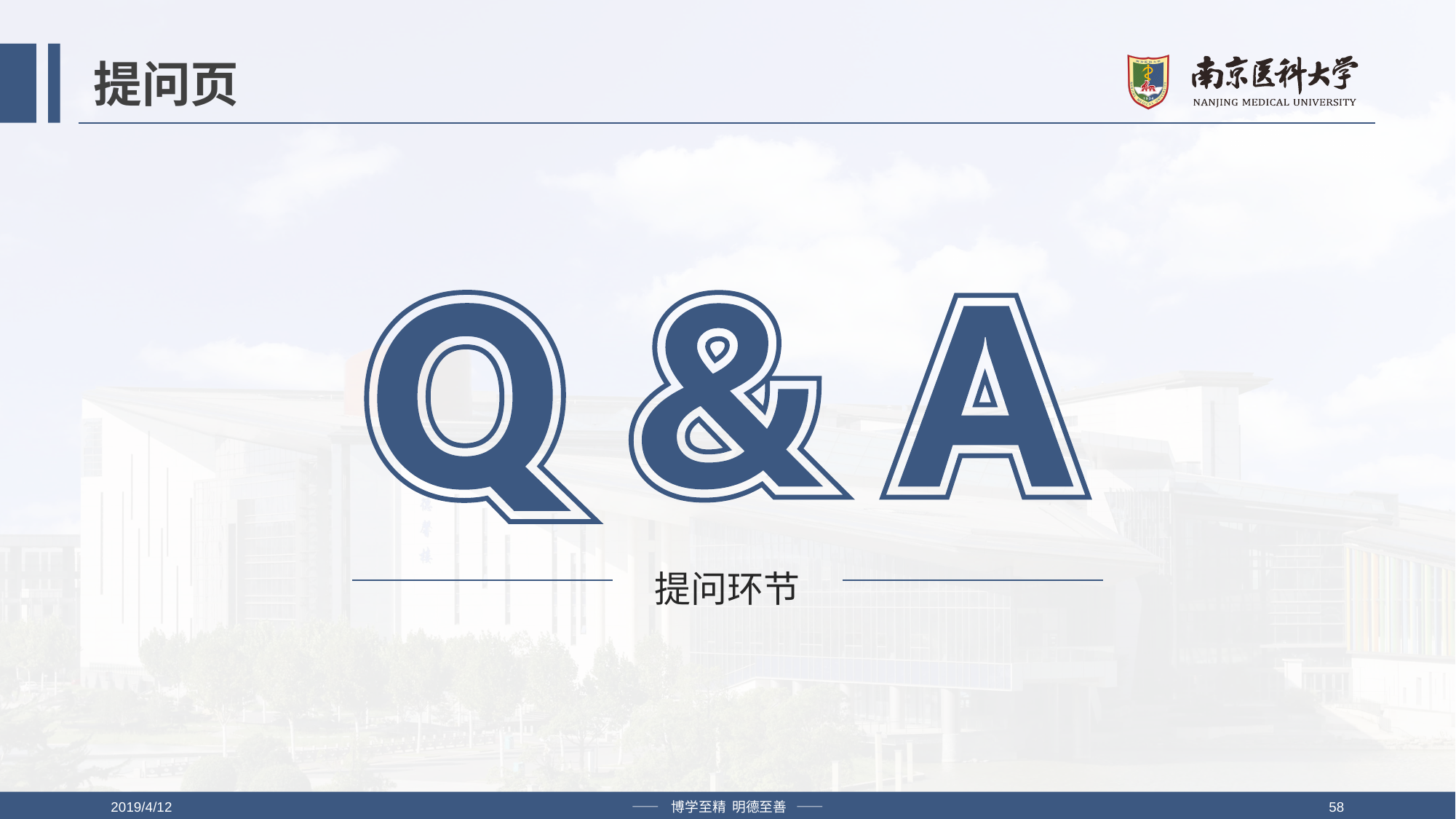

# 提问页

提问环节
2019/4/12
——   博学至精  明德至善   ——
58